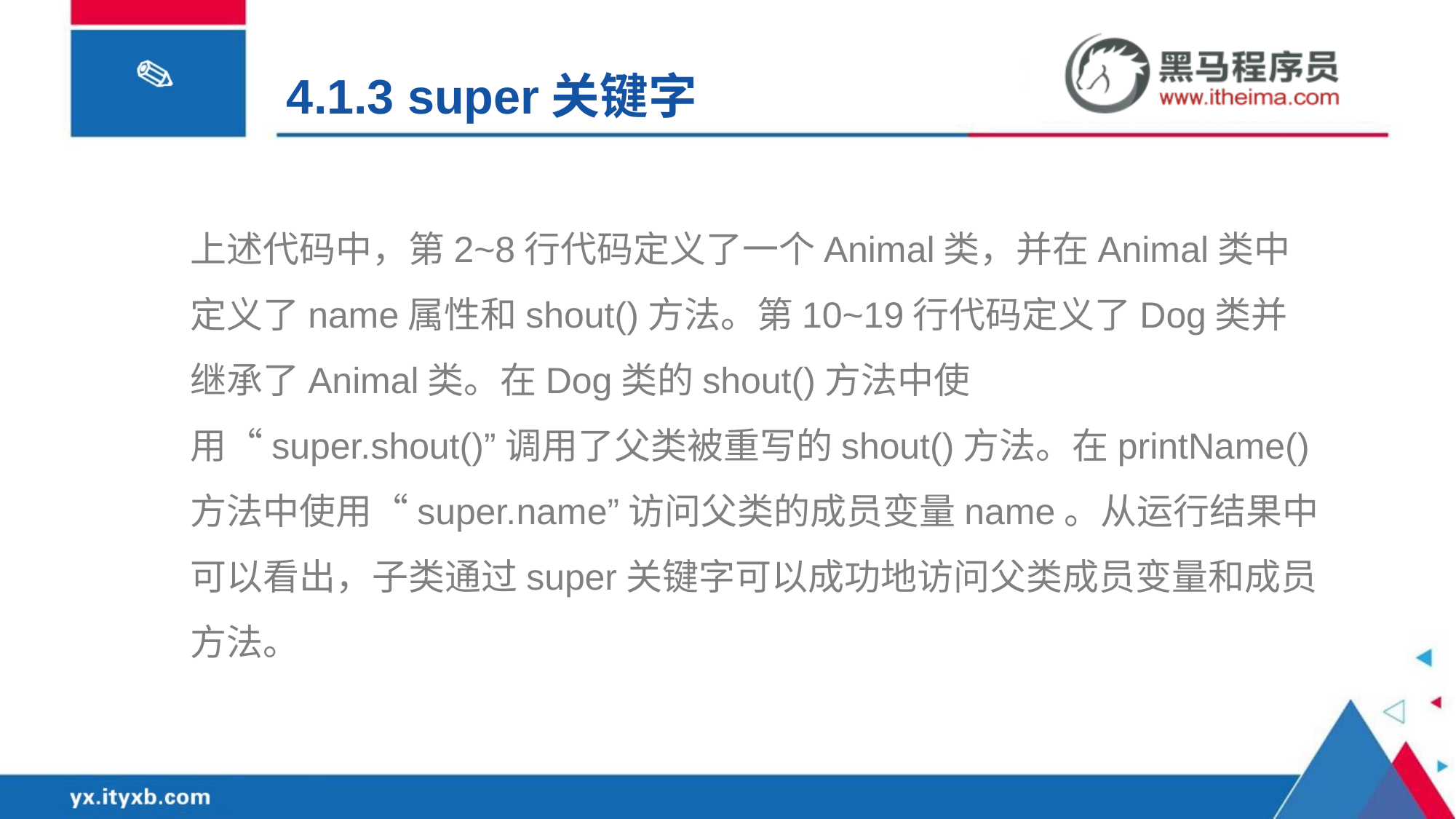

4.1.3 super关键字
上述代码中，第2~8行代码定义了一个Animal类，并在Animal类中定义了name属性和shout()方法。第10~19行代码定义了Dog类并继承了Animal类。在Dog类的shout()方法中使用“super.shout()”调用了父类被重写的shout()方法。在printName()方法中使用“super.name”访问父类的成员变量name。从运行结果中可以看出，子类通过super关键字可以成功地访问父类成员变量和成员方法。